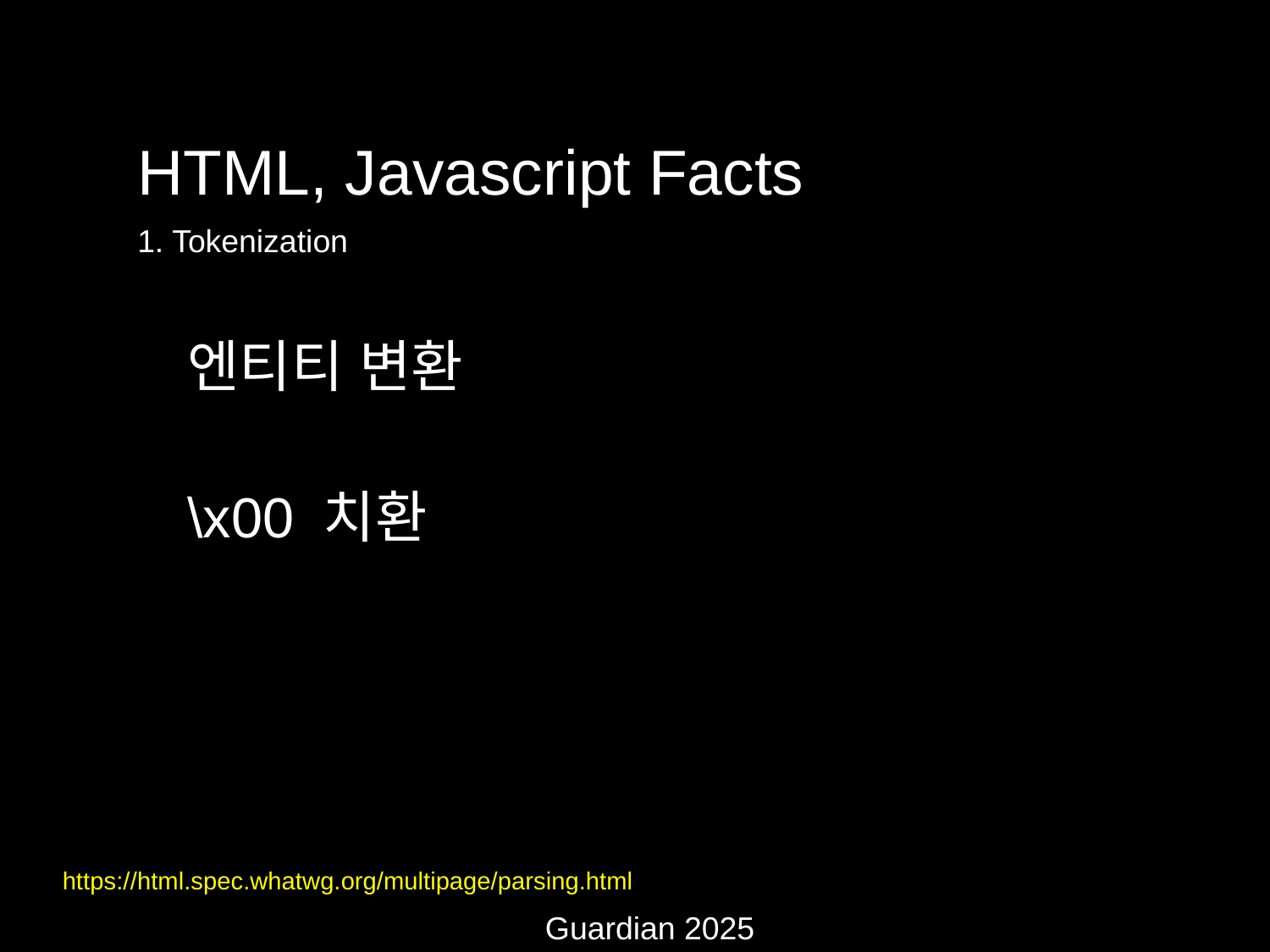

HTML, Javascript Facts
1. Tokenization
엔티티 변환
\x00 치환
https://html.spec.whatwg.org/multipage/parsing.html